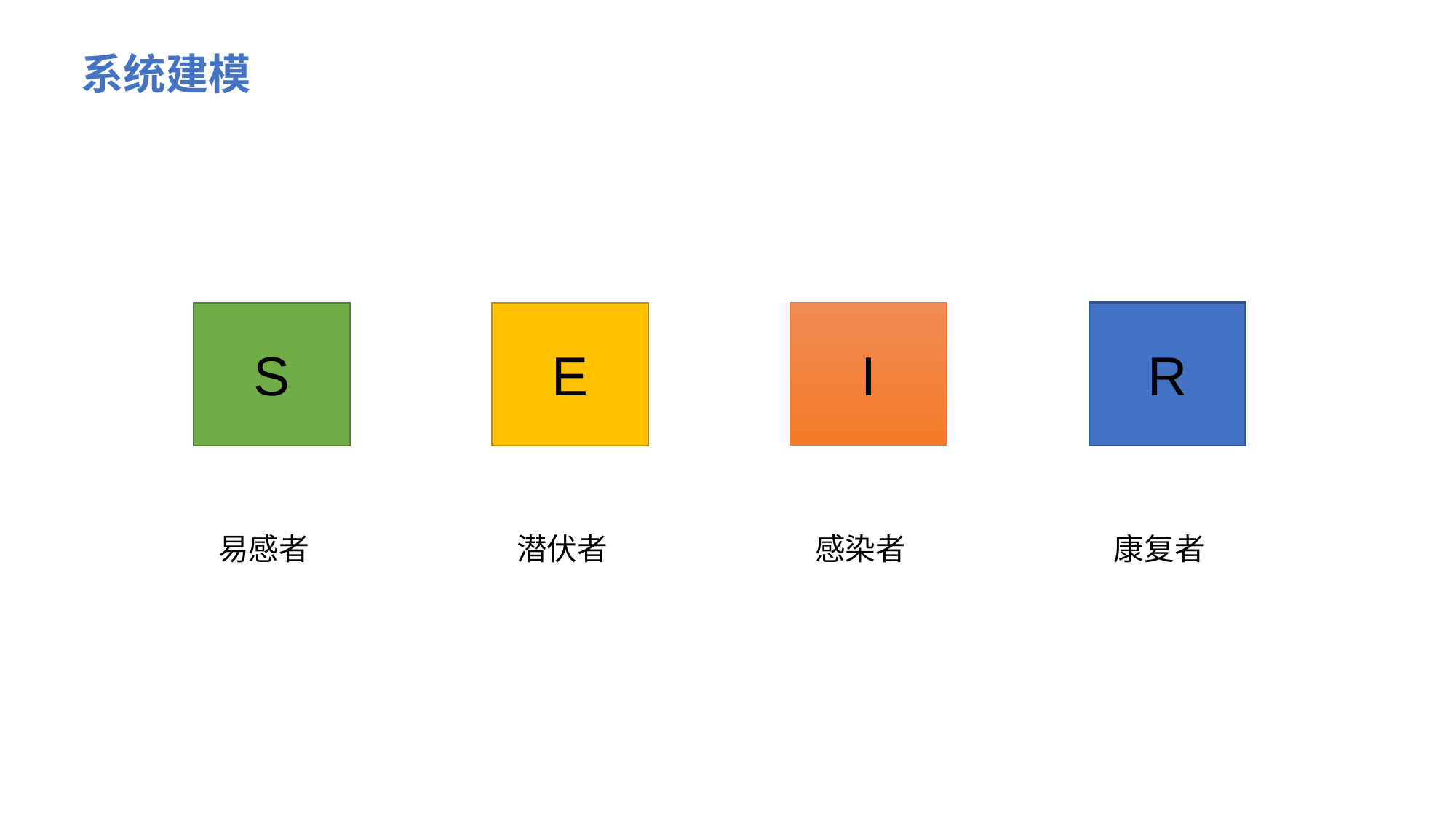

系统建模
R
S
E
I
易感者
潜伏者
感染者
康复者